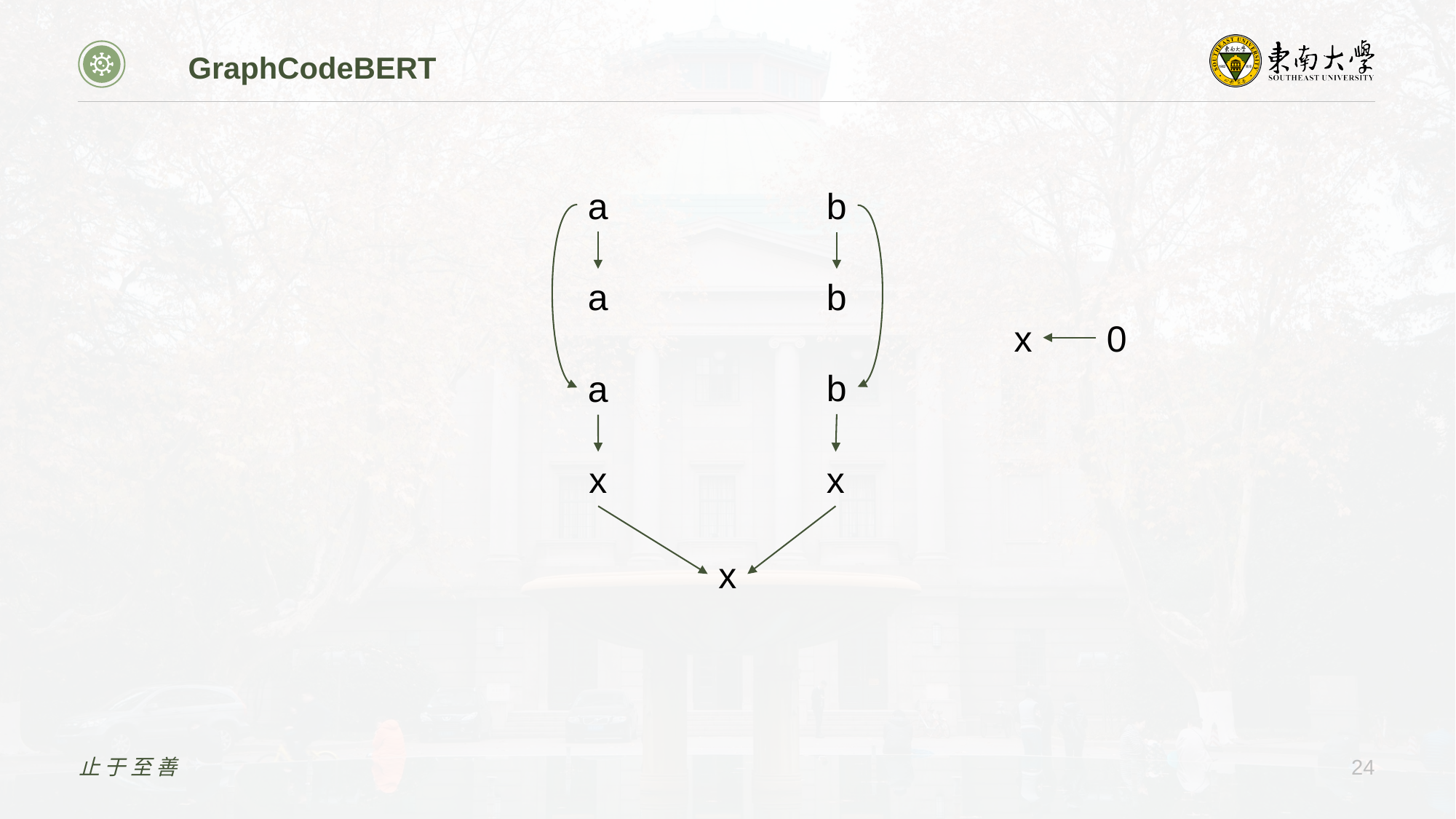

GraphCodeBERT
a
b
b
a
0
x
b
a
x
x
x
止于至善
24